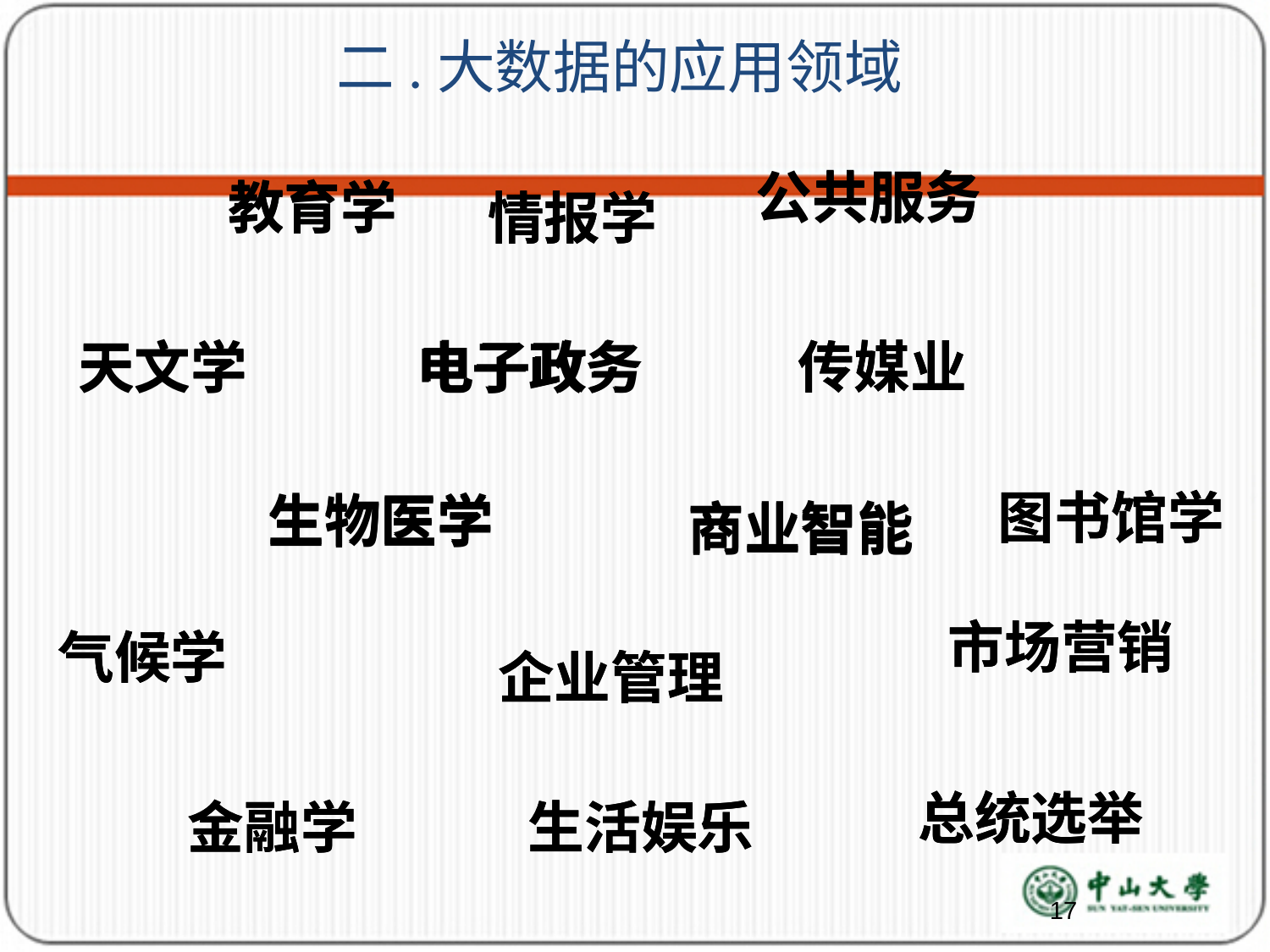

二.大数据的应用领域
公共服务
公共服务
教育学
教育学
情报学
情报学
天文学
电子政务
传媒业
传媒业
天文学
电子政务
图书馆学
图书馆学
生物医学
生物医学
商业智能
商业智能
市场营销
市场营销
气候学
气候学
企业管理
企业管理
总统选举
总统选举
生活娱乐
金融学
金融学
生活娱乐
17